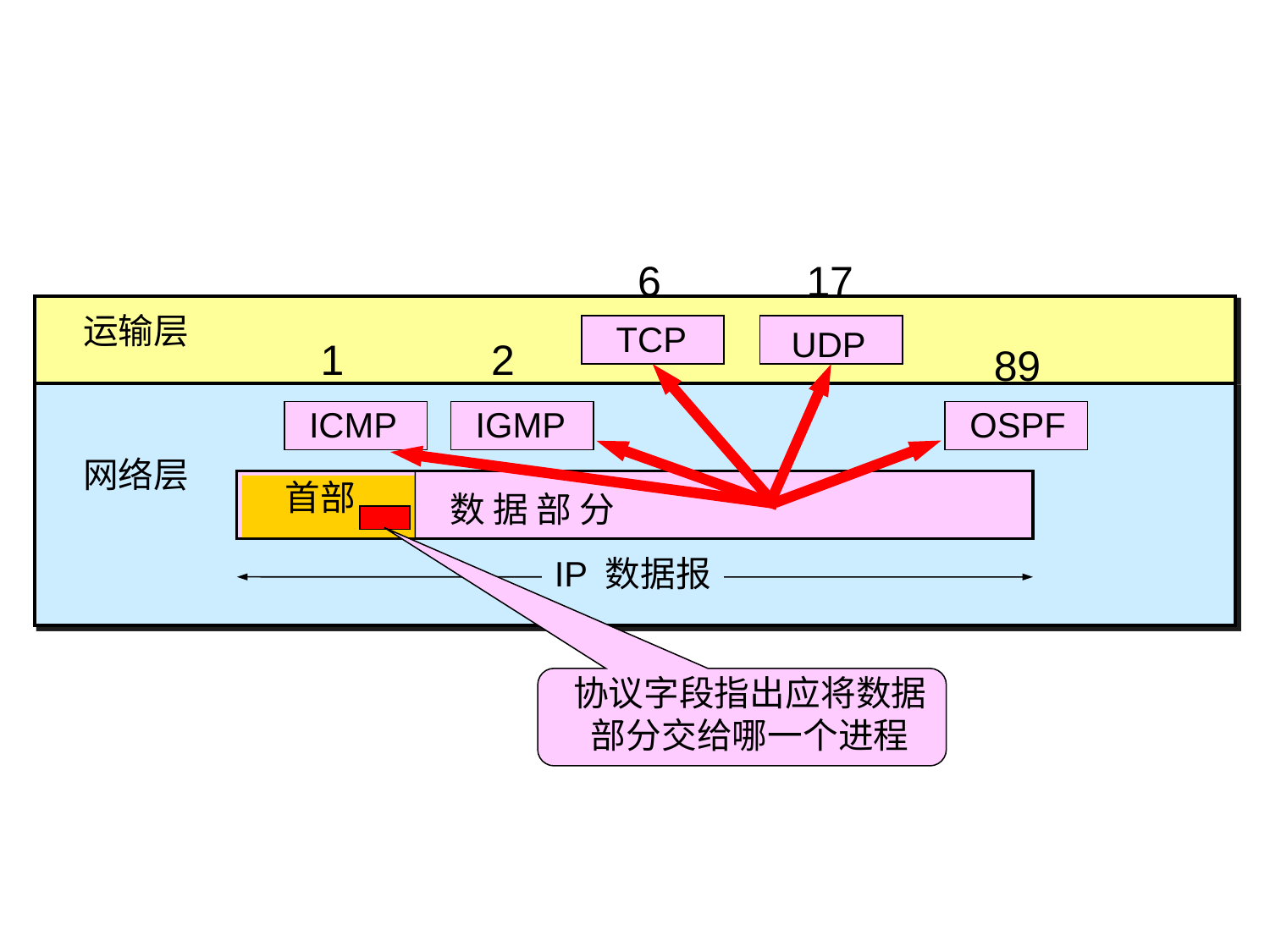

6
17

运输层
TCP

UDP
1
2
89

ICMP
IGMP
OSPF

网络层

首部

数 据 部 分

协议字段指出应将数据
部分交给哪一个进程

IP 数据报